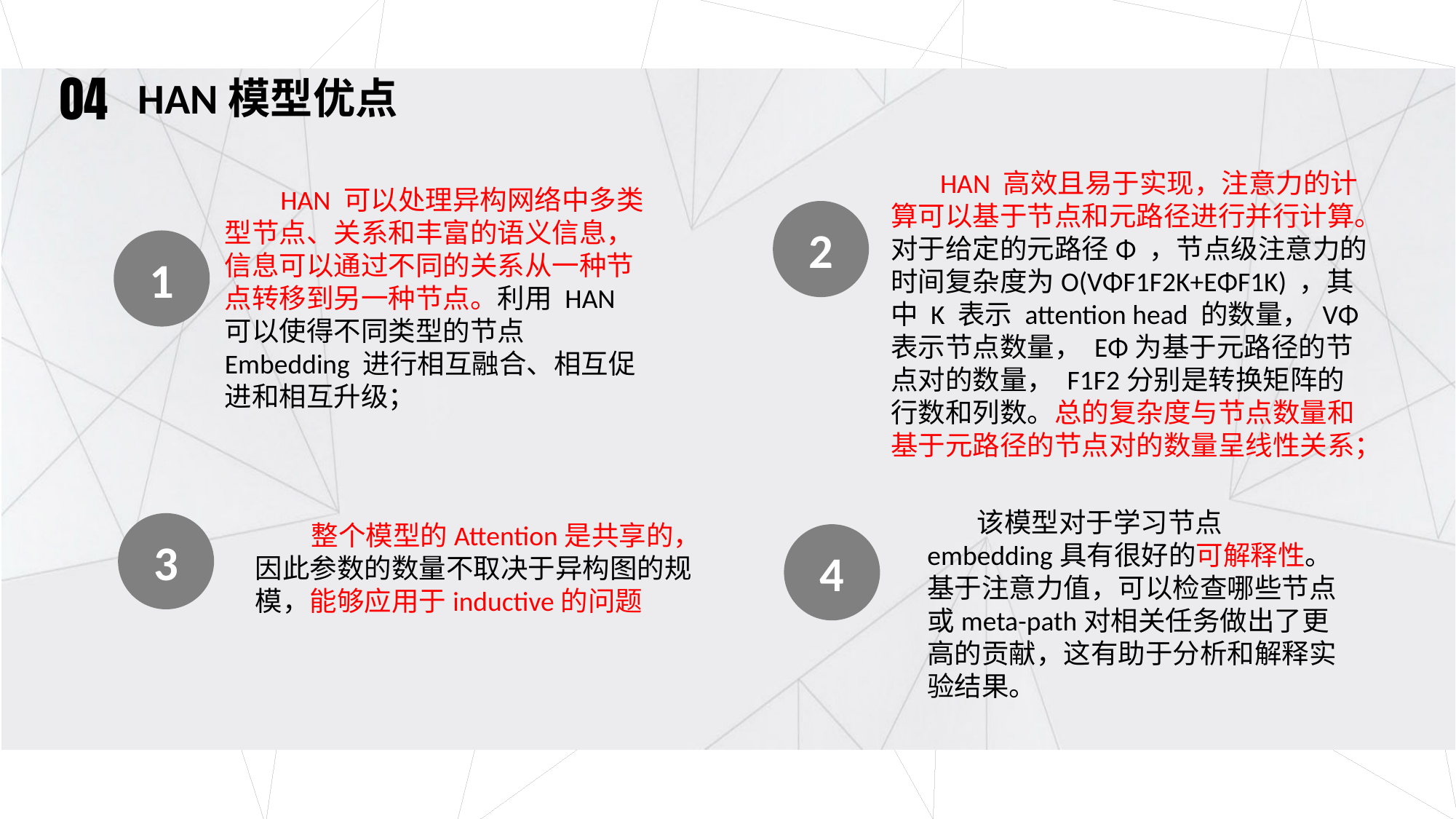

HAN模型优点
04
        HAN 高效且易于实现，注意力的计算可以基于节点和元路径进行并行计算。对于给定的元路径Φ ，节点级注意力的时间复杂度为O(VΦF1F2K+EΦF1K) ，其中 K 表示 attention head 的数量， VΦ表示节点数量， EΦ为基于元路径的节点对的数量， F1F2分别是转换矩阵的行数和列数。总的复杂度与节点数量和基于元路径的节点对的数量呈线性关系；
         HAN 可以处理异构网络中多类型节点、关系和丰富的语义信息，信息可以通过不同的关系从一种节点转移到另一种节点。利用 HAN 可以使得不同类型的节点 Embedding 进行相互融合、相互促进和相互升级；

2

1
       该模型对于学习节点embedding具有很好的可解释性。基于注意力值，可以检查哪些节点或meta-path对相关任务做出了更高的贡献，这有助于分析和解释实验结果。

        整个模型的Attention是共享的，因此参数的数量不取决于异构图的规模，能够应用于inductive的问题

3
4